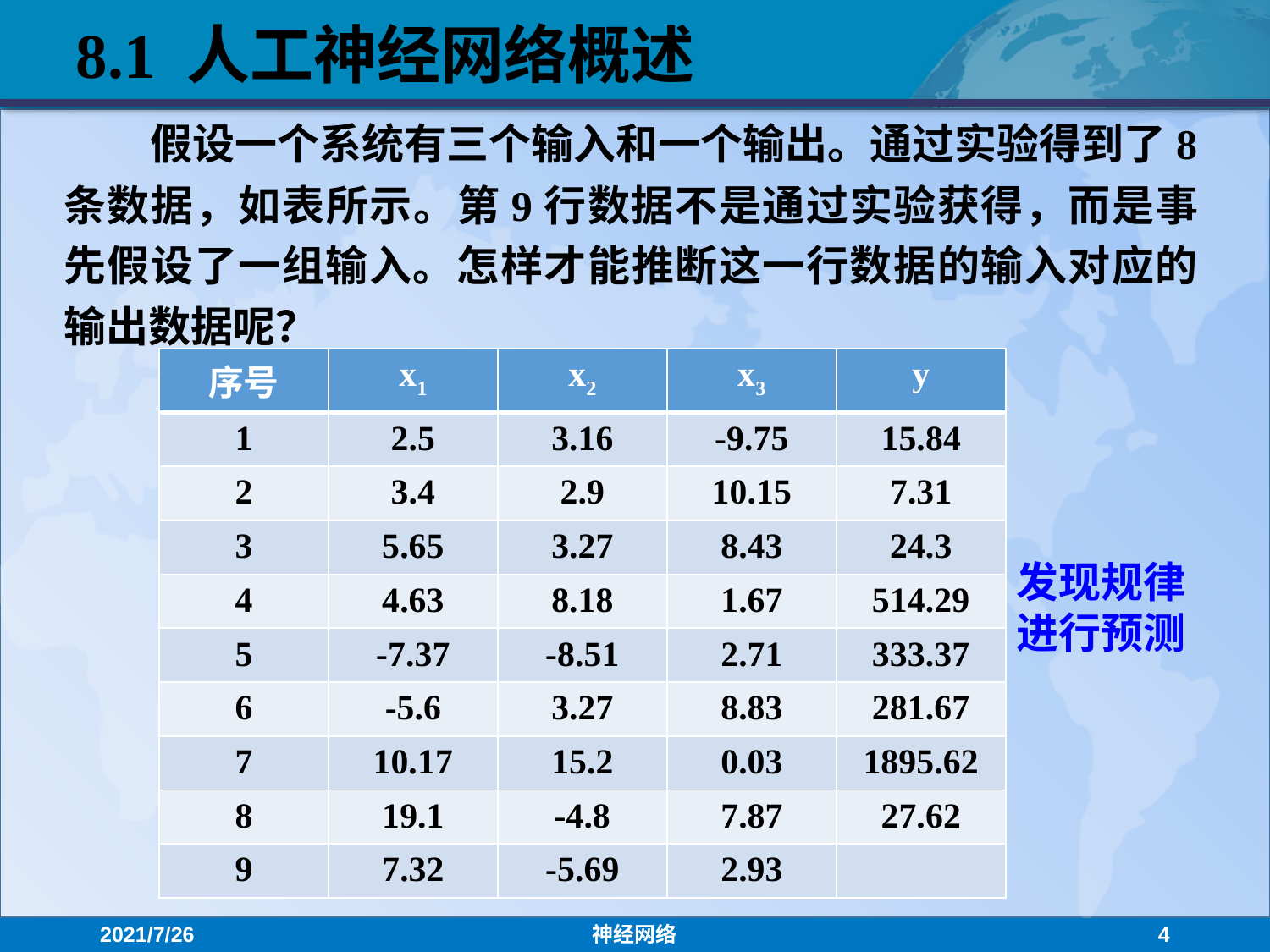

8.1 人工神经网络概述
        假设一个系统有三个输入和一个输出。通过实验得到了8条数据，如表所示。第9行数据不是通过实验获得，而是事先假设了一组输入。怎样才能推断这一行数据的输入对应的输出数据呢？
| 序号 | x1 | x2 | x3 | y |
| --- | --- | --- | --- | --- |
| 1 | 2.5 | 3.16 | -9.75 | 15.84 |
| 2 | 3.4 | 2.9 | 10.15 | 7.31 |
| 3 | 5.65 | 3.27 | 8.43 | 24.3 |
| 4 | 4.63 | 8.18 | 1.67 | 514.29 |
| 5 | -7.37 | -8.51 | 2.71 | 333.37 |
| 6 | -5.6 | 3.27 | 8.83 | 281.67 |
| 7 | 10.17 | 15.2 | 0.03 | 1895.62 |
| 8 | 19.1 | -4.8 | 7.87 | 27.62 |
| 9 | 7.32 | -5.69 | 2.93 |  |
发现规律
进行预测
2021/7/26
神经网络
4